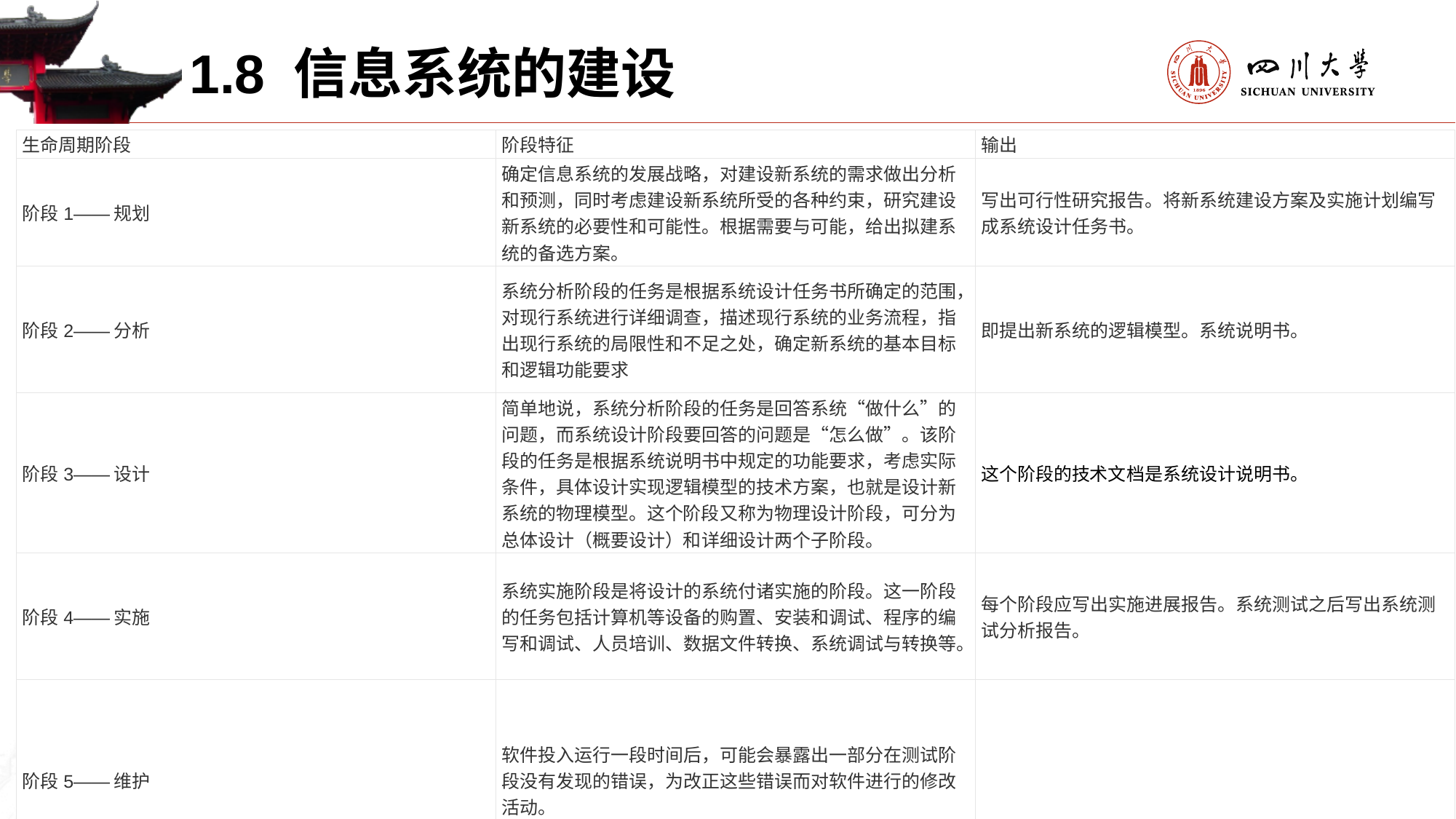

1.8 信息系统的建设

| 生命周期阶段 | 阶段特征 | 输出 |
| --- | --- | --- |
| 阶段1——规划 | 确定信息系统的发展战略，对建设新系统的需求做出分析和预测，同时考虑建设新系统所受的各种约束，研究建设新系统的必要性和可能性。根据需要与可能，给出拟建系统的备选方案。 | 写出可行性研究报告。将新系统建设方案及实施计划编写成系统设计任务书。 |
| 阶段2——分析 | 系统分析阶段的任务是根据系统设计任务书所确定的范围，对现行系统进行详细调查，描述现行系统的业务流程，指出现行系统的局限性和不足之处，确定新系统的基本目标和逻辑功能要求 | 即提出新系统的逻辑模型。系统说明书。 |
| 阶段3——设计 | 简单地说，系统分析阶段的任务是回答系统“做什么”的问题，而系统设计阶段要回答的问题是“怎么做”。该阶段的任务是根据系统说明书中规定的功能要求，考虑实际条件，具体设计实现逻辑模型的技术方案，也就是设计新系统的物理模型。这个阶段又称为物理设计阶段，可分为总体设计（概要设计）和详细设计两个子阶段。 | 这个阶段的技术文档是系统设计说明书。 |
| 阶段4——实施 | 系统实施阶段是将设计的系统付诸实施的阶段。这一阶段的任务包括计算机等设备的购置、安装和调试、程序的编写和调试、人员培训、数据文件转换、系统调试与转换等。 | 每个阶段应写出实施进展报告。系统测试之后写出系统测试分析报告。 |
| 阶段5——维护 | 软件投入运行一段时间后，可能会暴露出一部分在测试阶段没有发现的错误，为改正这些错误而对软件进行的修改活动。 |  |